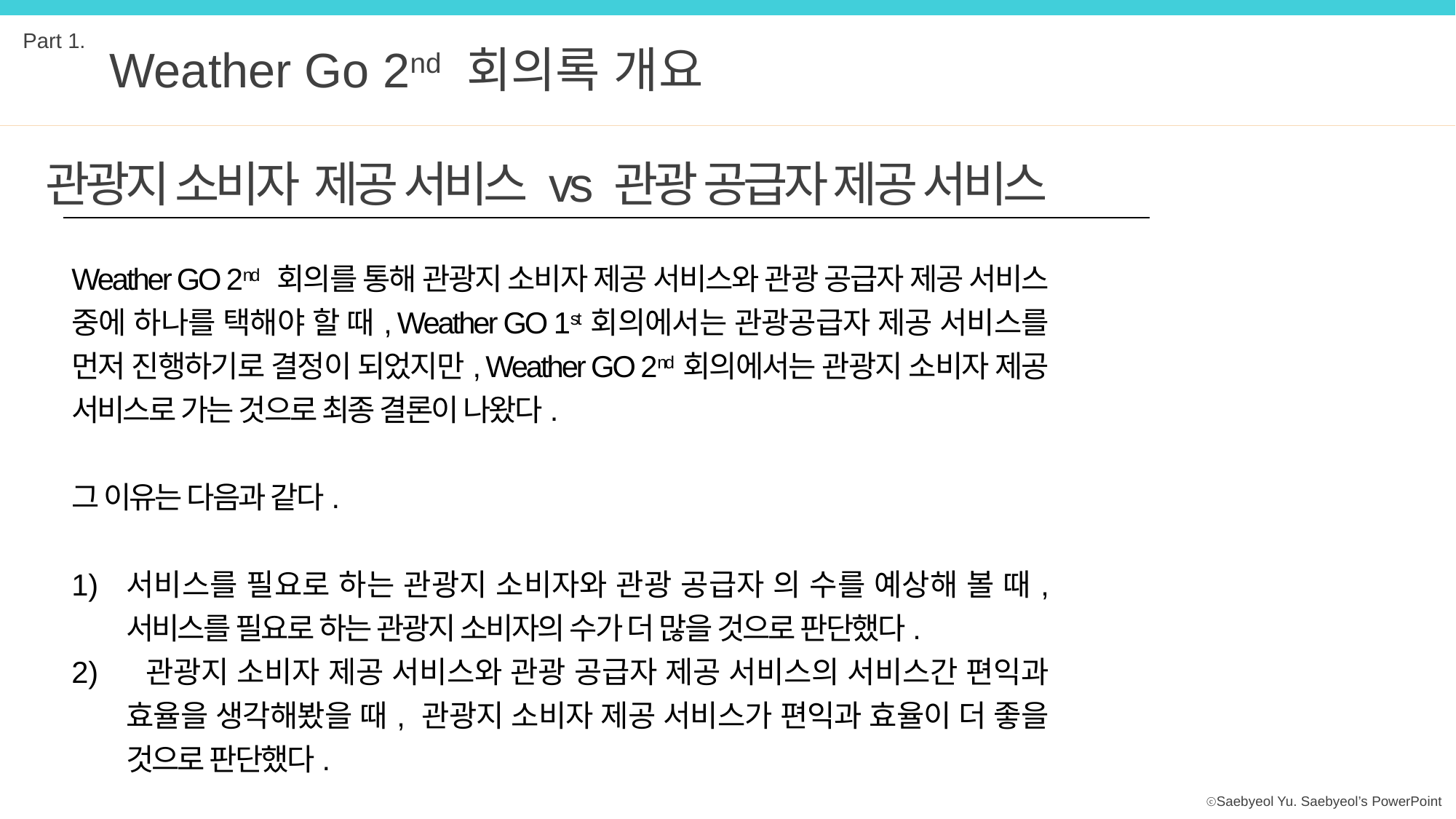

Part 1.
Weather Go 2nd 회의록 개요

관광지 소비자  제공 서비스 vs 관광 공급자 제공 서비스
Weather GO 2nd 회의를 통해 관광지 소비자 제공 서비스와 관광 공급자 제공 서비스 중에 하나를 택해야 할 때, Weather GO 1st회의에서는 관광공급자 제공 서비스를 먼저 진행하기로 결정이 되었지만, Weather GO 2nd회의에서는 관광지 소비자 제공 서비스로 가는 것으로 최종 결론이 나왔다.

그 이유는 다음과 같다.

서비스를 필요로 하는 관광지 소비자와 관광 공급자 의 수를 예상해 볼 때, 서비스를 필요로 하는 관광지 소비자의 수가 더 많을 것으로 판단했다.
 관광지 소비자 제공 서비스와 관광 공급자 제공 서비스의 서비스간 편익과 효율을 생각해봤을 때, 관광지 소비자 제공 서비스가 편익과 효율이 더 좋을 것으로 판단했다.